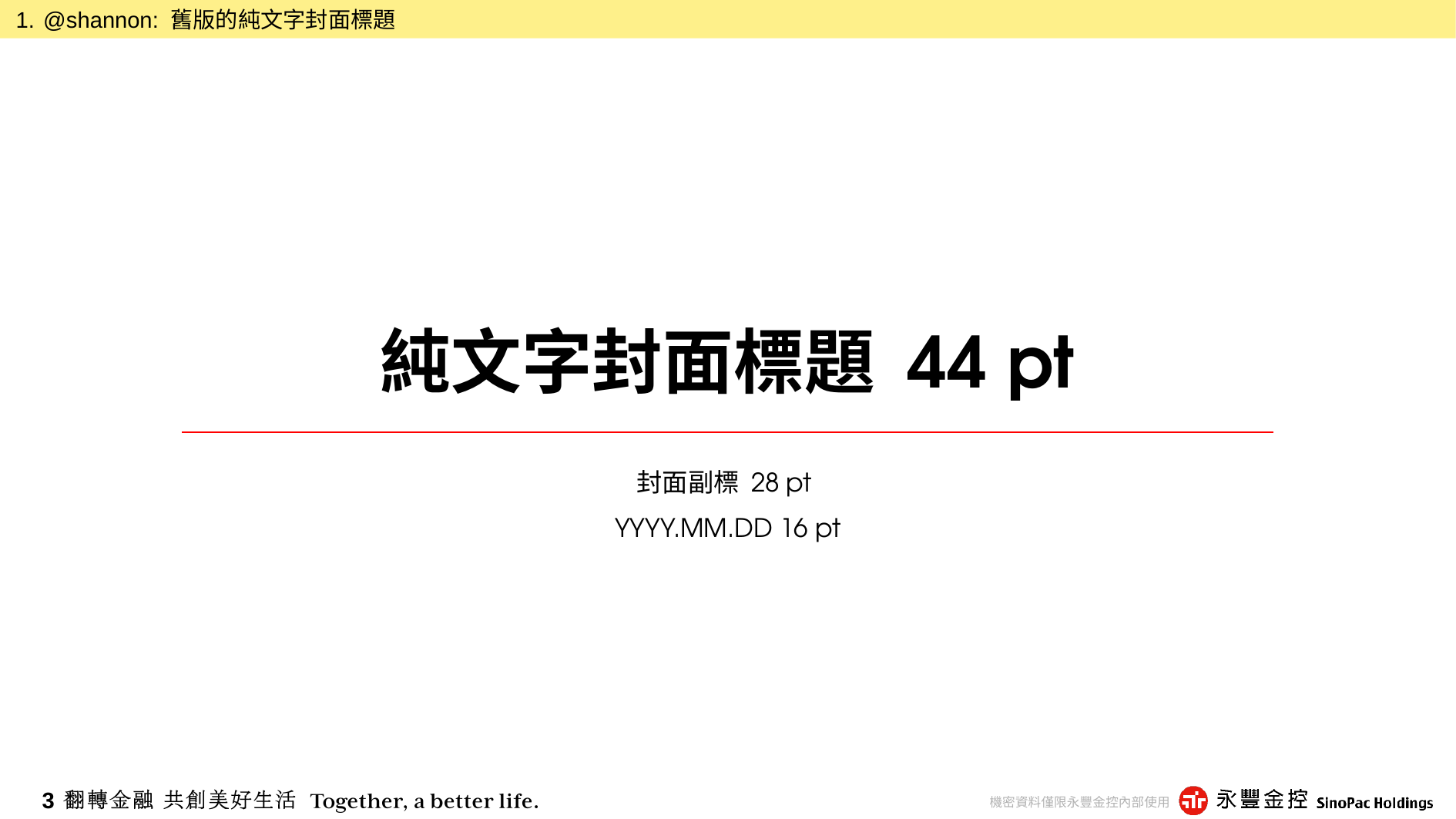

@shannon: 舊版的純文字封面標題
# 純文字封面標題 44 pt
封面副標 28 pt
YYYY.MM.DD 16 pt